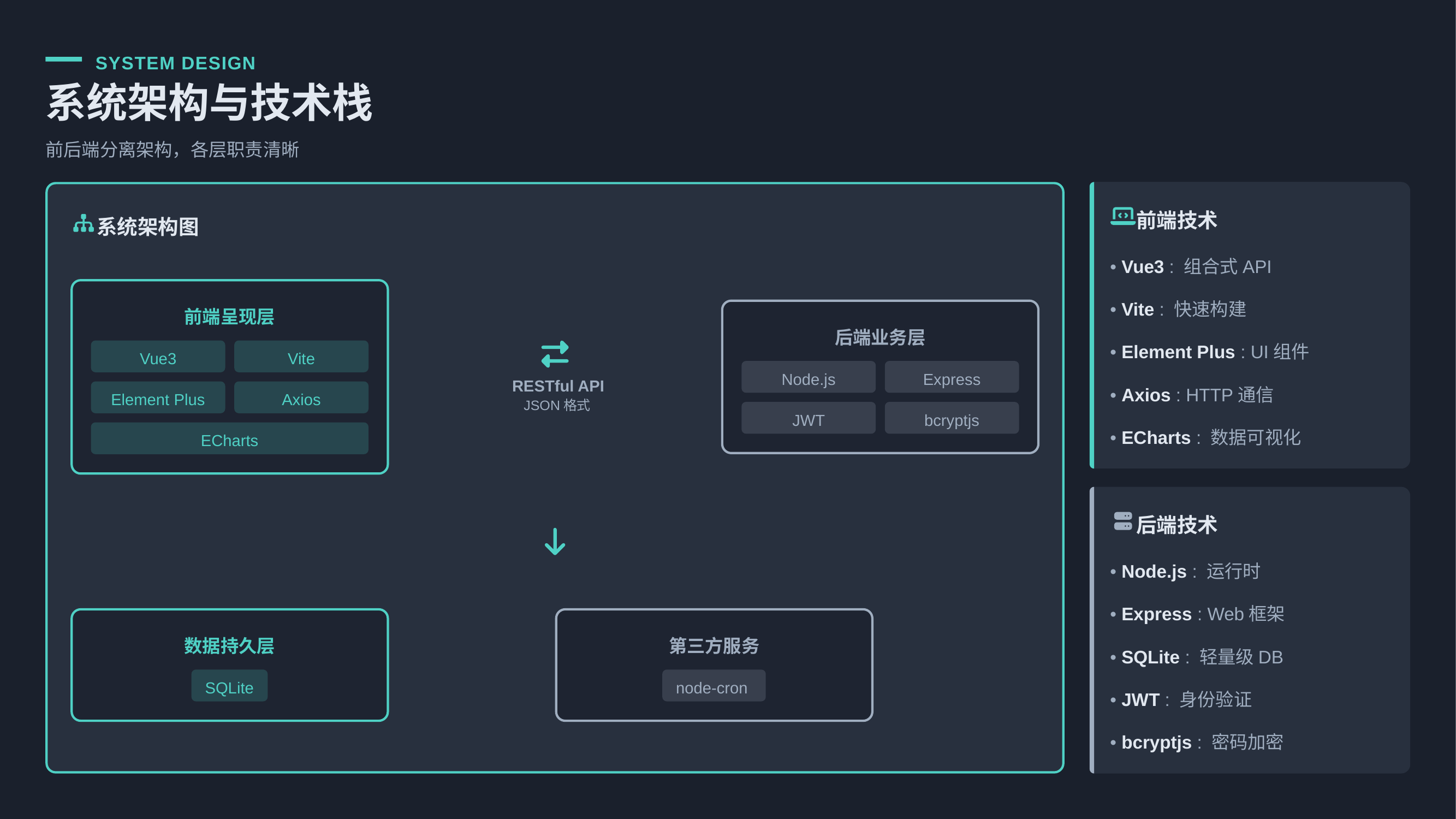

SYSTEM DESIGN

系统架构与技术栈
前后端分离架构，各层职责清晰

前端技术

系统架构图

• Vue3 : 组合式API

• Vite : 快速构建
前端呈现层

后端业务层
• Element Plus : UI组件
Vue3

Vite

Node.js

Express

RESTful API
• Axios : HTTP通信
Element Plus

Axios

JSON格式
JWT

bcryptjs

• ECharts : 数据可视化
ECharts

后端技术

• Node.js : 运行时
• Express : Web框架

数据持久层
第三方服务
• SQLite : 轻量级DB

SQLite

node-cron
• JWT : 身份验证
• bcryptjs : 密码加密